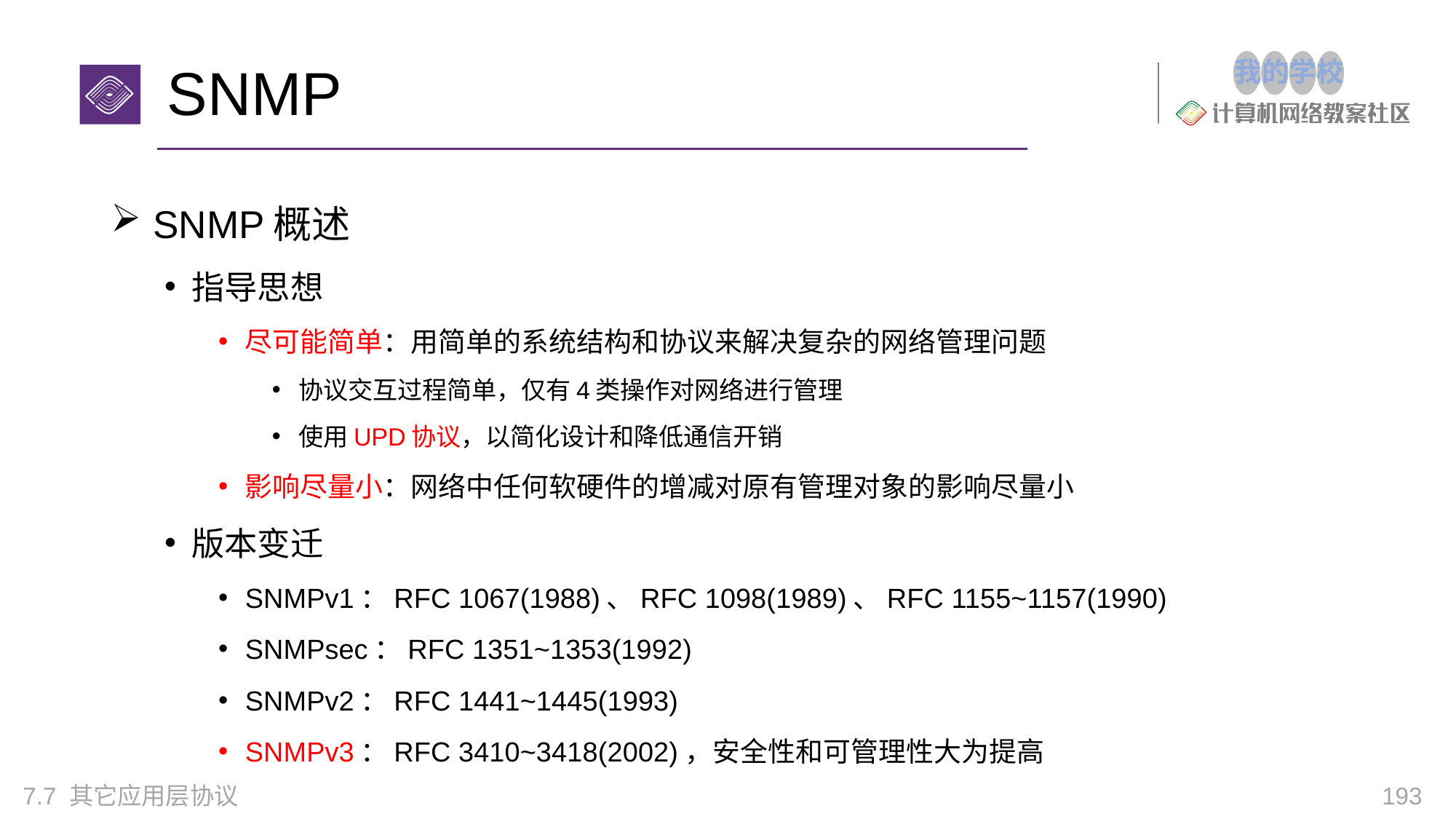

# SNMP
SNMP概述
指导思想
尽可能简单：用简单的系统结构和协议来解决复杂的网络管理问题
协议交互过程简单，仅有4类操作对网络进行管理
使用UPD协议，以简化设计和降低通信开销
影响尽量小：网络中任何软硬件的增减对原有管理对象的影响尽量小
版本变迁
SNMPv1：RFC 1067(1988)、RFC 1098(1989)、RFC 1155~1157(1990)
SNMPsec：RFC 1351~1353(1992)
SNMPv2：RFC 1441~1445(1993)
SNMPv3：RFC 3410~3418(2002)，安全性和可管理性大为提高

193
7.7 其它应用层协议